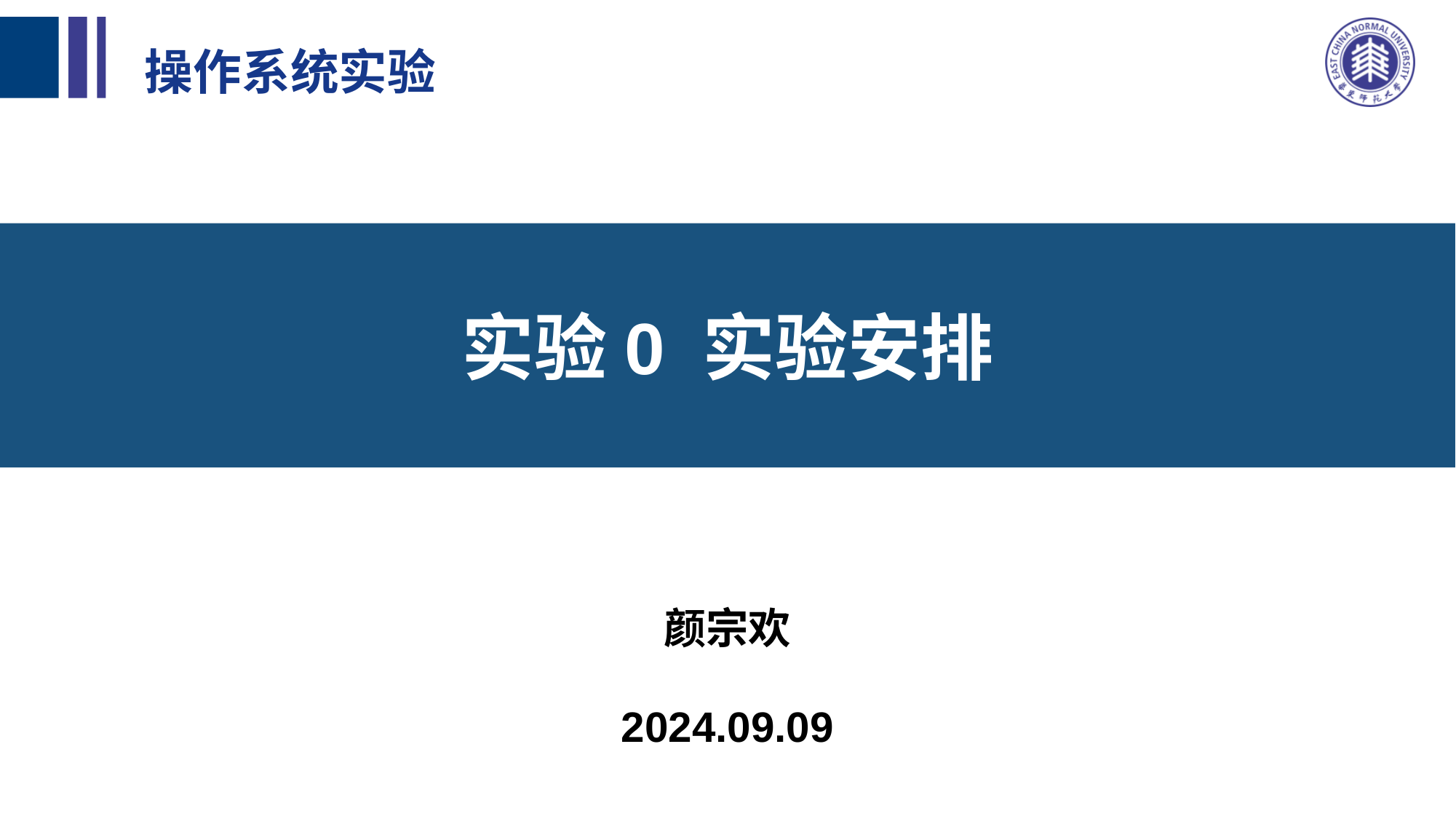

操作系统实验
实验0 实验安排
| 颜宗欢 2024.09.09 |
| --- |